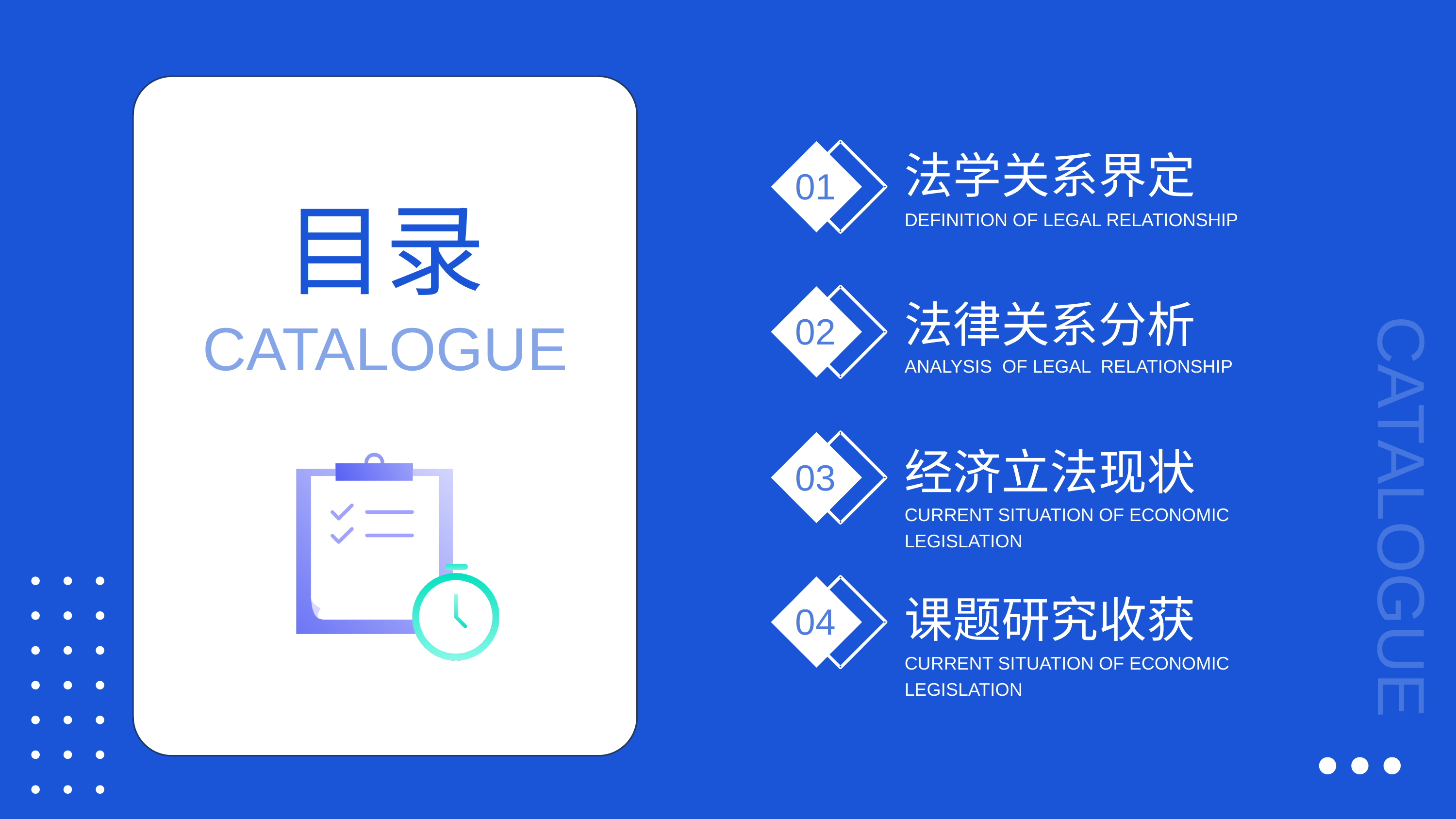

法学关系界定

01
目录
DEFINITION OF LEGAL RELATIONSHIP
法律关系分析

CATALOGUE
02
ANALYSIS  OF LEGAL  RELATIONSHIP
经济立法现状

03

CATALOGUE
CURRENT SITUATION OF ECONOMIC LEGISLATION

课题研究收获
04
CURRENT SITUATION OF ECONOMIC LEGISLATION